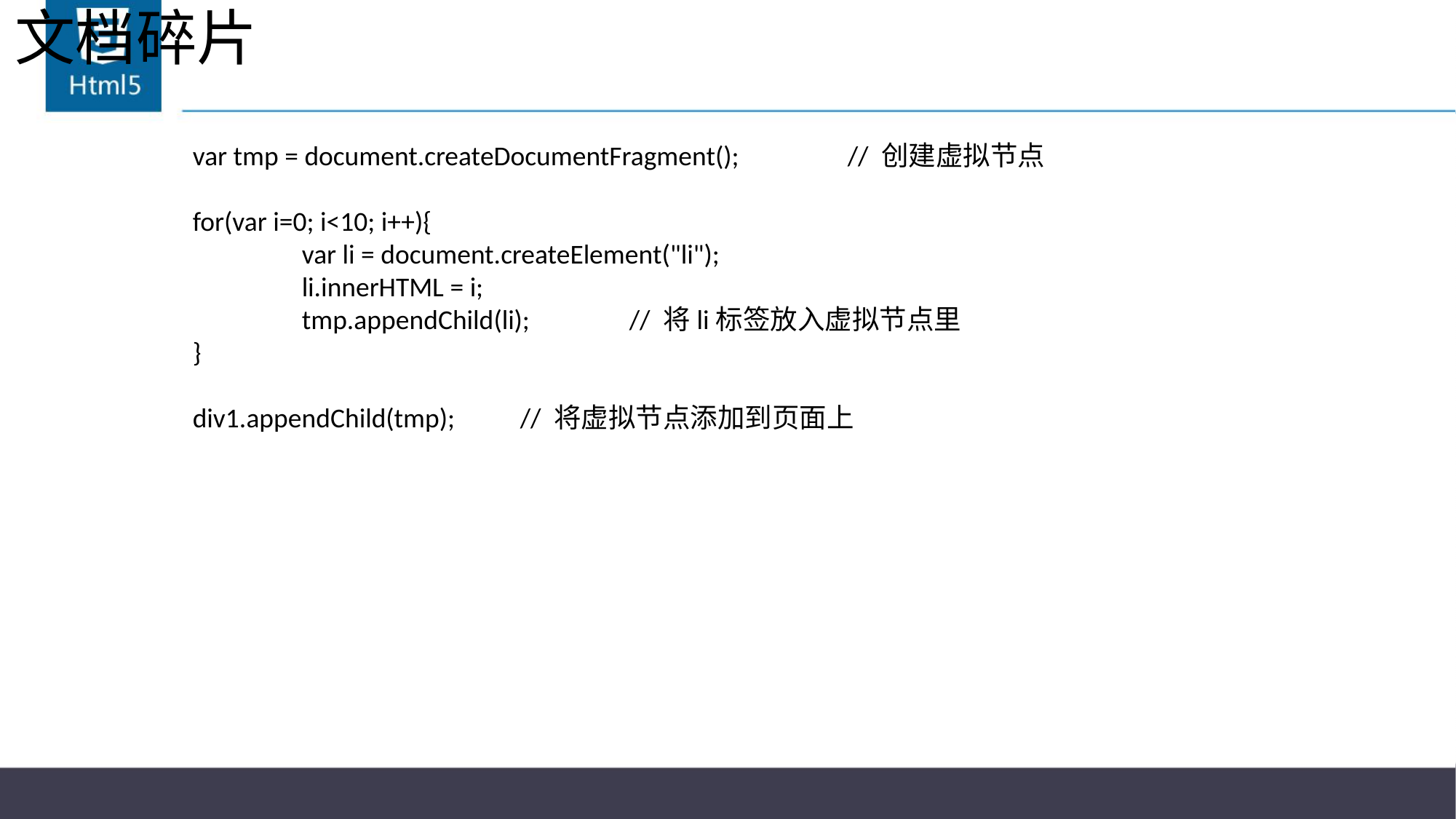

# 文档碎片
var tmp = document.createDocumentFragment();	// 创建虚拟节点

for(var i=0; i<10; i++){
	var li = document.createElement("li");
	li.innerHTML = i;
	tmp.appendChild(li);	// 将li标签放入虚拟节点里
}

div1.appendChild(tmp);	// 将虚拟节点添加到页面上